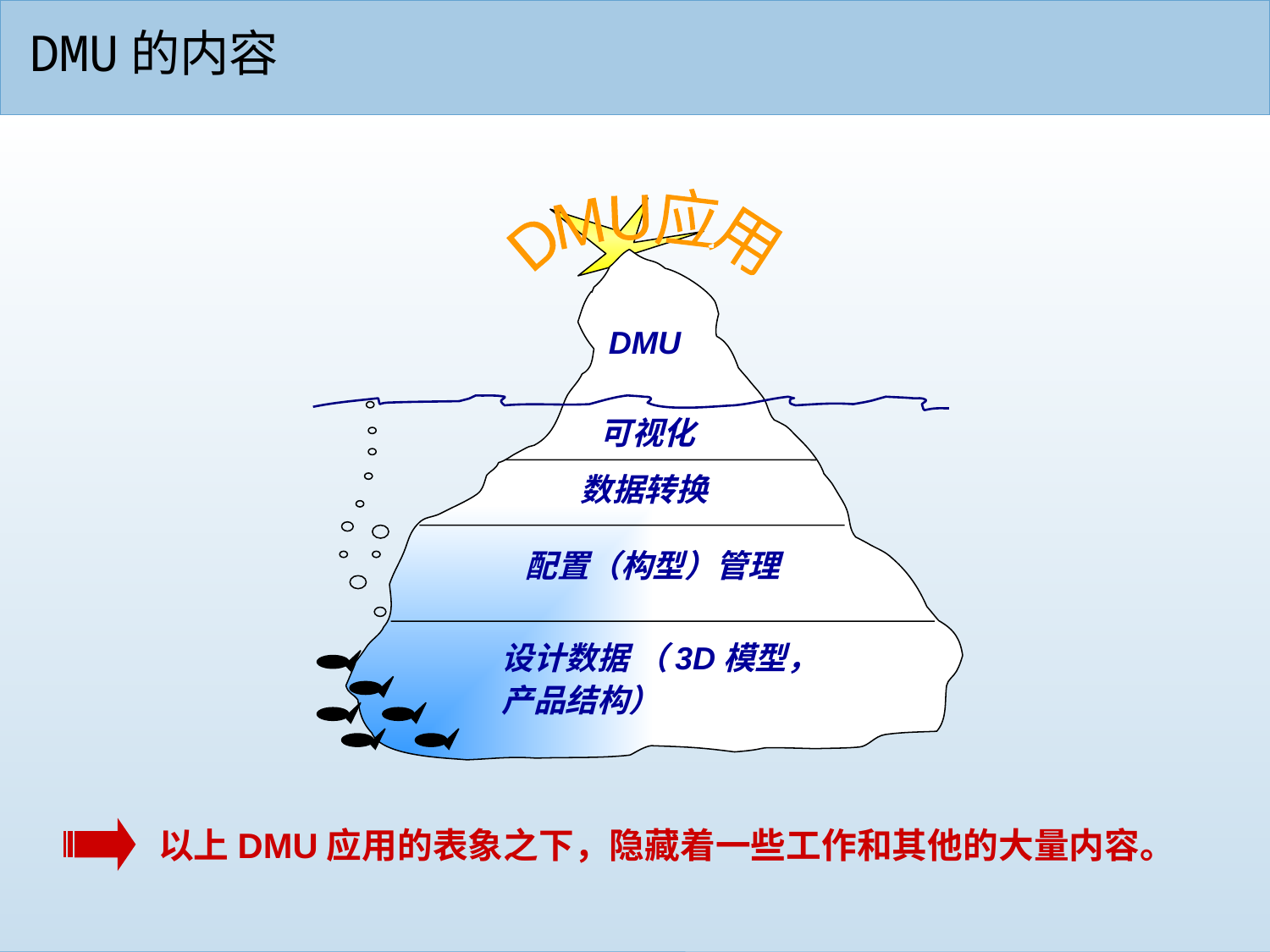

# DMU的内容

DMU应用

DMU

可视化

数据转换

配置（构型）管理

设计数据 （3D模型，
产品结构）

以上DMU应用的表象之下，隐藏着一些工作和其他的大量内容。